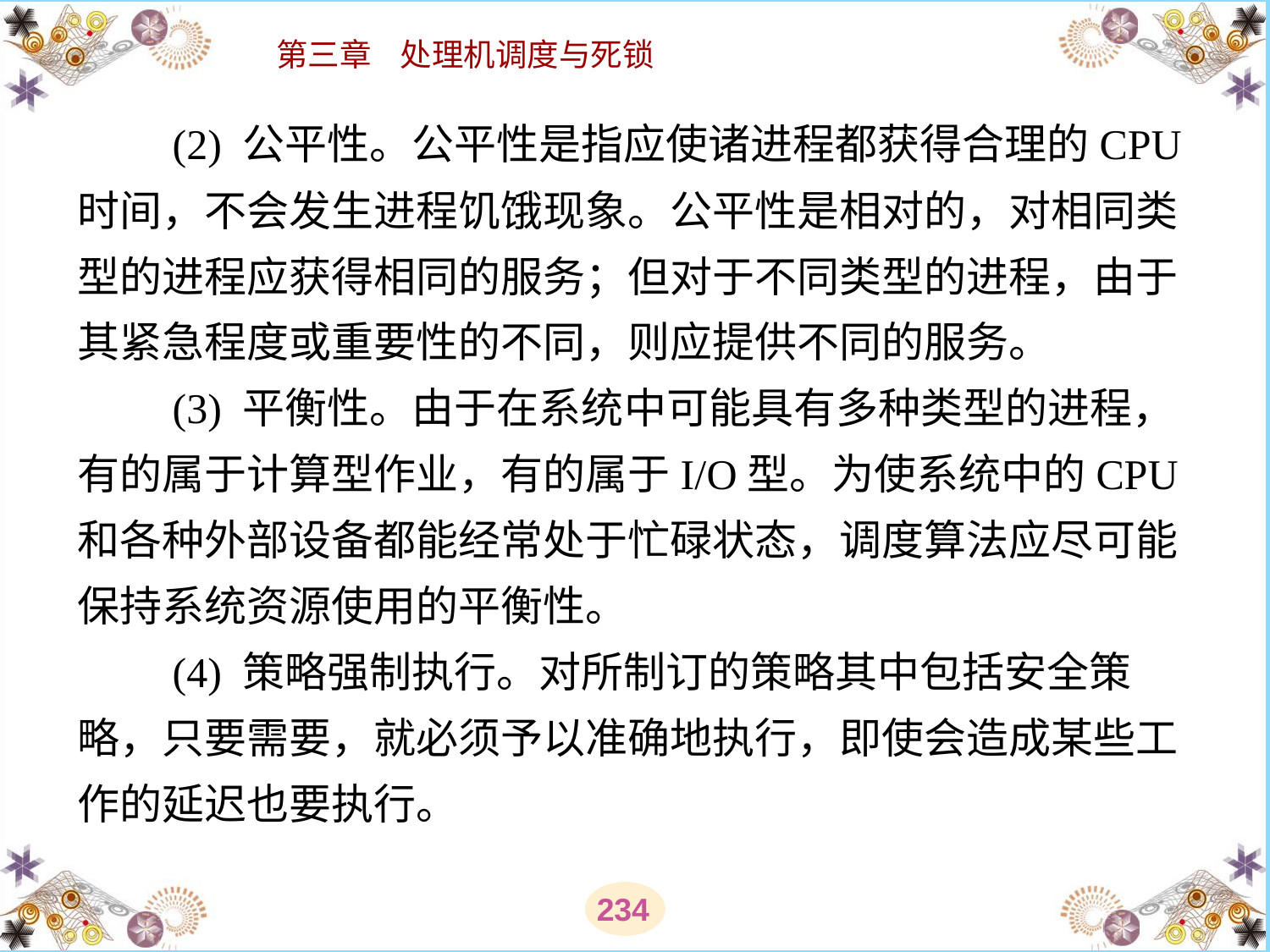

# (2) 公平性。公平性是指应使诸进程都获得合理的CPU 时间，不会发生进程饥饿现象。公平性是相对的，对相同类型的进程应获得相同的服务；但对于不同类型的进程，由于其紧急程度或重要性的不同，则应提供不同的服务。 　　(3) 平衡性。由于在系统中可能具有多种类型的进程，有的属于计算型作业，有的属于I/O型。为使系统中的CPU和各种外部设备都能经常处于忙碌状态，调度算法应尽可能保持系统资源使用的平衡性。 　　(4) 策略强制执行。对所制订的策略其中包括安全策略，只要需要，就必须予以准确地执行，即使会造成某些工作的延迟也要执行。